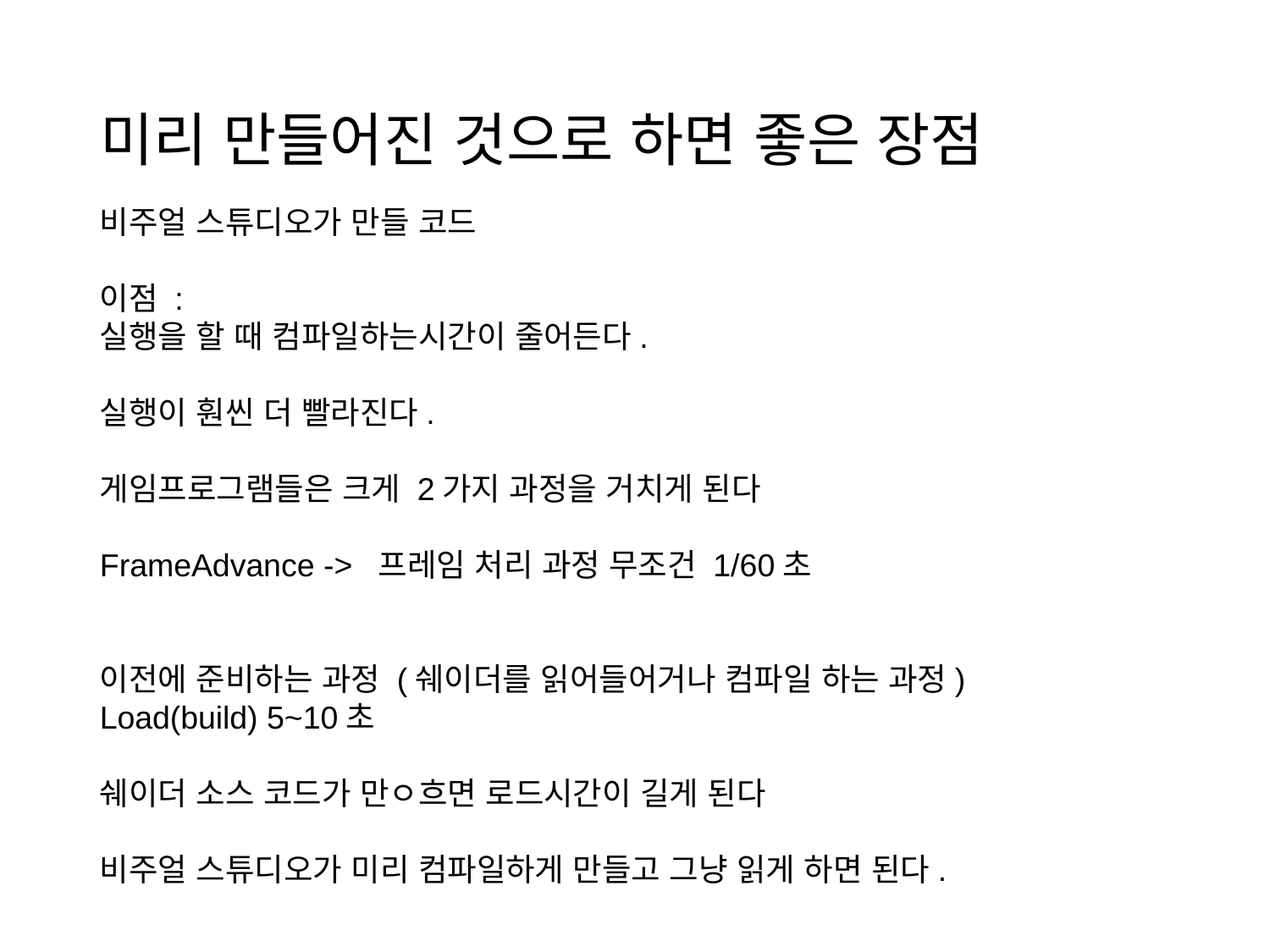

# 미리 만들어진 것으로 하면 좋은 장점
비주얼 스튜디오가 만들 코드

이점 :
실행을 할 때 컴파일하는시간이 줄어든다.

실행이 훤씬 더 빨라진다.

게임프로그램들은 크게 2가지 과정을 거치게 된다

FrameAdvance ->  프레임 처리 과정 무조건 1/60초

이전에 준비하는 과정 (쉐이더를 읽어들어거나 컴파일 하는 과정)
Load(build) 5~10초

쉐이더 소스 코드가 만ㅇ흐면 로드시간이 길게 된다

비주얼 스튜디오가 미리 컴파일하게 만들고 그냥 읽게 하면 된다.